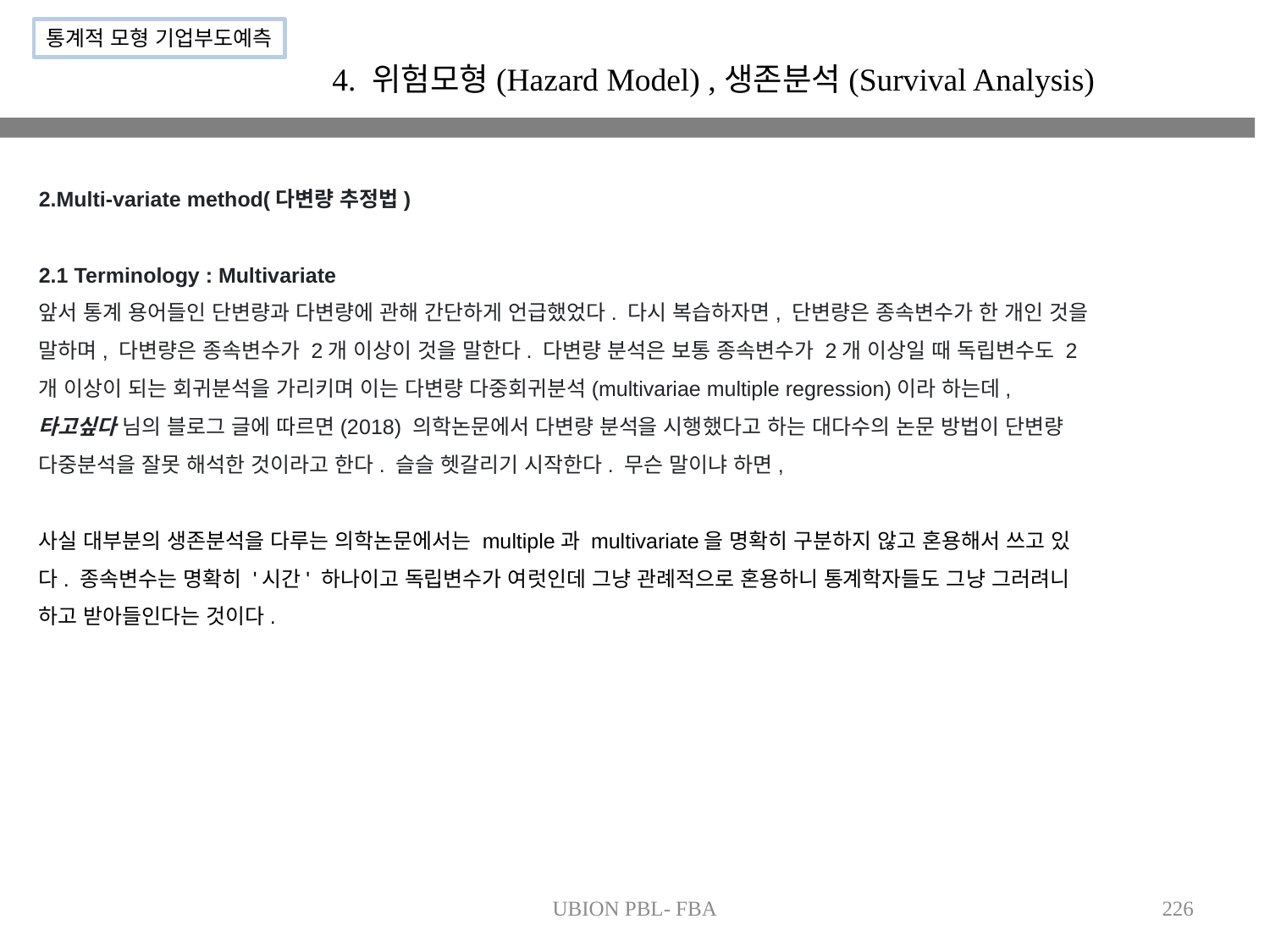

통계적 모형 기업부도예측

4. 위험모형(Hazard Model) ,생존분석(Survival Analysis)

2.Multi-variate method(다변량 추정법)

2.1 Terminology : Multivariate
앞서 통계 용어들인 단변량과 다변량에 관해 간단하게 언급했었다. 다시 복습하자면, 단변량은 종속변수가 한 개인 것을 말하며, 다변량은 종속변수가 2개 이상이 것을 말한다. 다변량 분석은 보통 종속변수가 2개 이상일 때 독립변수도 2개 이상이 되는 회귀분석을 가리키며 이는 다변량 다중회귀분석(multivariae multiple regression)이라 하는데, 타고싶다 님의 블로그 글에 따르면(2018) 의학논문에서 다변량 분석을 시행했다고 하는 대다수의 논문 방법이 단변량 다중분석을 잘못 해석한 것이라고 한다. 슬슬 헷갈리기 시작한다. 무슨 말이냐 하면,
사실 대부분의 생존분석을 다루는 의학논문에서는 multiple과 multivariate을 명확히 구분하지 않고 혼용해서 쓰고 있다. 종속변수는 명확히 '시간' 하나이고 독립변수가 여럿인데 그냥 관례적으로 혼용하니 통계학자들도 그냥 그러려니 하고 받아들인다는 것이다.
UBION PBL- FBA
226